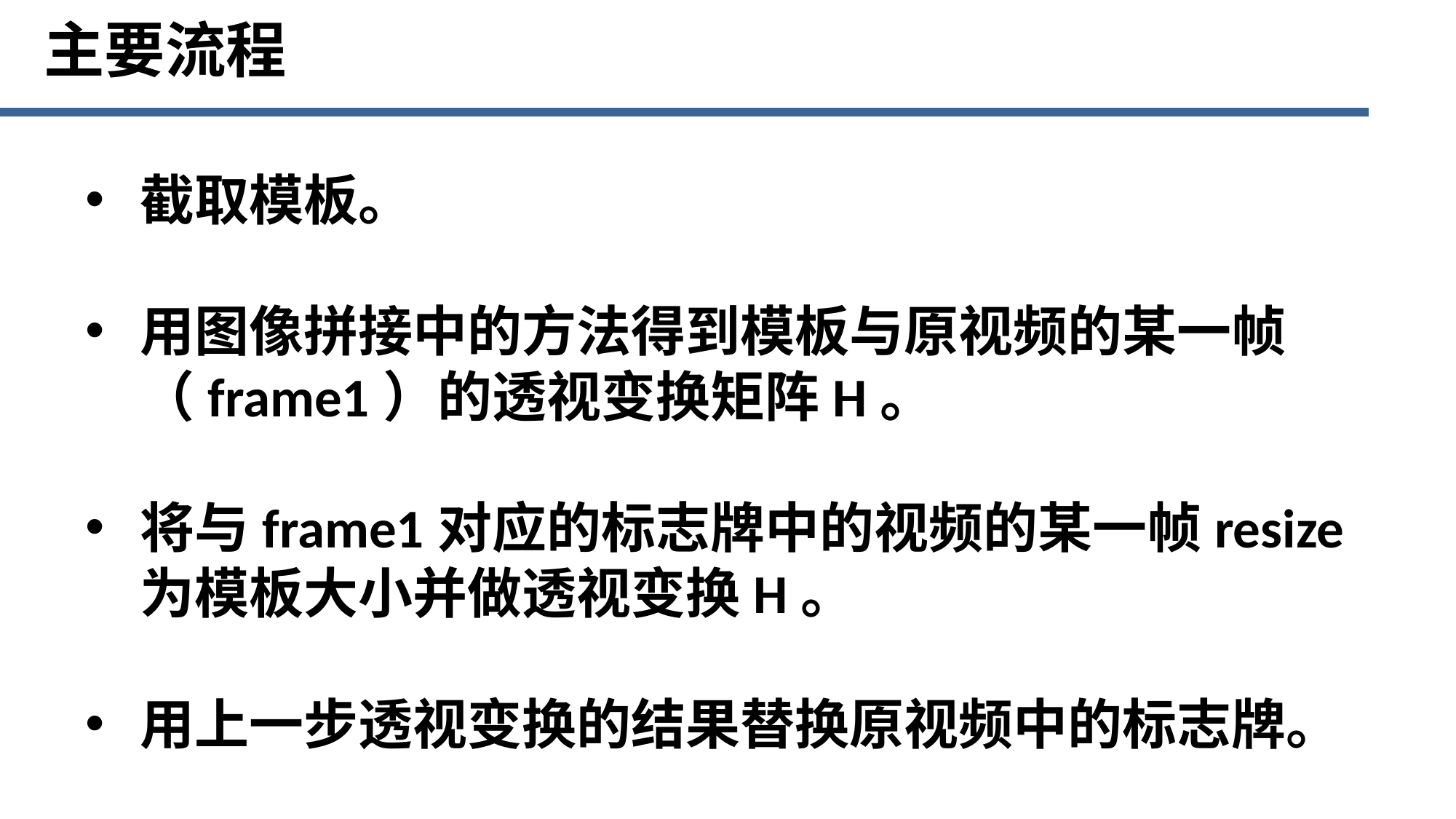

主要流程
截取模板。

用图像拼接中的方法得到模板与原视频的某一帧（frame1）的透视变换矩阵H。

将与frame1对应的标志牌中的视频的某一帧resize为模板大小并做透视变换H。

用上一步透视变换的结果替换原视频中的标志牌。